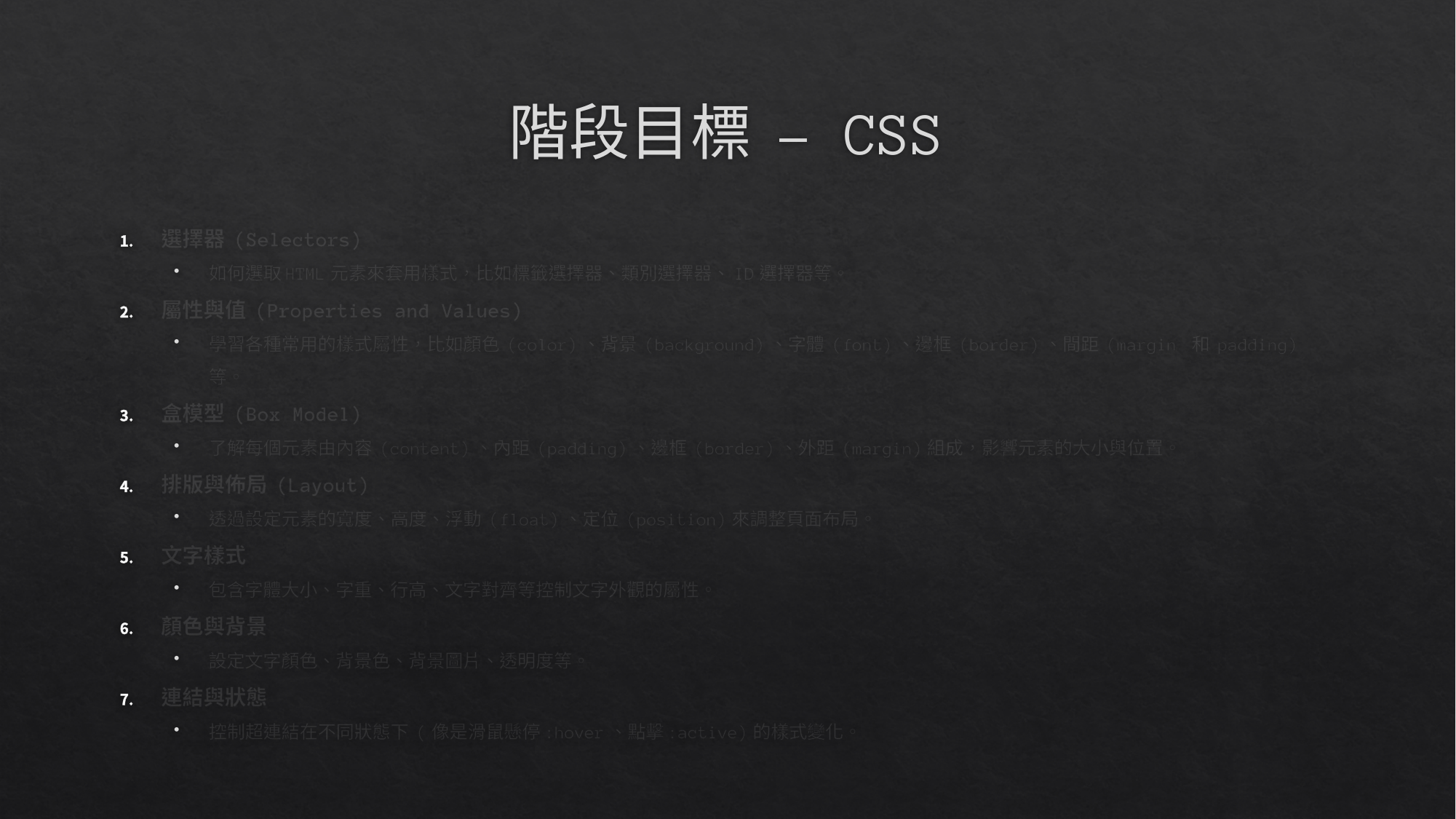

# 階段目標 - CSS
選擇器 (Selectors)
如何選取HTML元素來套用樣式，比如標籤選擇器、類別選擇器、ID選擇器等。
屬性與值 (Properties and Values)
學習各種常用的樣式屬性，比如顏色 (color)、背景 (background)、字體 (font)、邊框 (border)、間距 (margin 和 padding)等。
盒模型 (Box Model)
了解每個元素由內容 (content)、內距 (padding)、邊框 (border)、外距 (margin)組成，影響元素的大小與位置。
排版與佈局 (Layout)
透過設定元素的寬度、高度、浮動 (float)、定位 (position)來調整頁面布局。
文字樣式
包含字體大小、字重、行高、文字對齊等控制文字外觀的屬性。
顏色與背景
設定文字顏色、背景色、背景圖片、透明度等。
連結與狀態
控制超連結在不同狀態下 (像是滑鼠懸停:hover、點擊:active)的樣式變化。